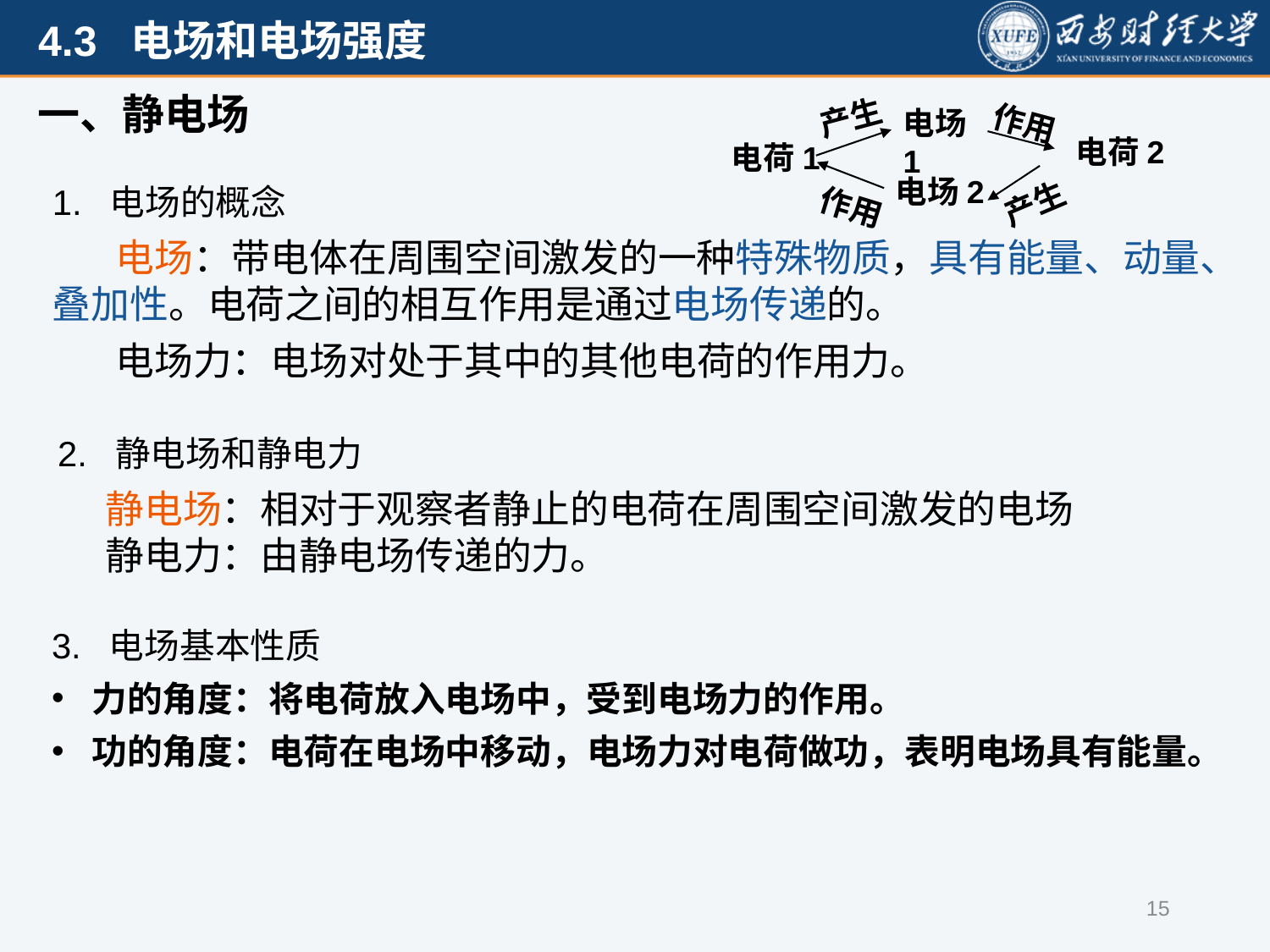

一、静电场
产生

电场1
作用

电荷2
电荷1

作用

产生
电场2
1.  电场的概念
电场：带电体在周围空间激发的一种特殊物质，具有能量、动量、叠加性。电荷之间的相互作用是通过电场传递的。
电场力：电场对处于其中的其他电荷的作用力。

2.  静电场和静电力
静电场：相对于观察者静止的电荷在周围空间激发的电场
静电力：由静电场传递的力。
3.  电场基本性质
力的角度：将电荷放入电场中，受到电场力的作用。
功的角度：电荷在电场中移动，电场力对电荷做功，表明电场具有能量。
15